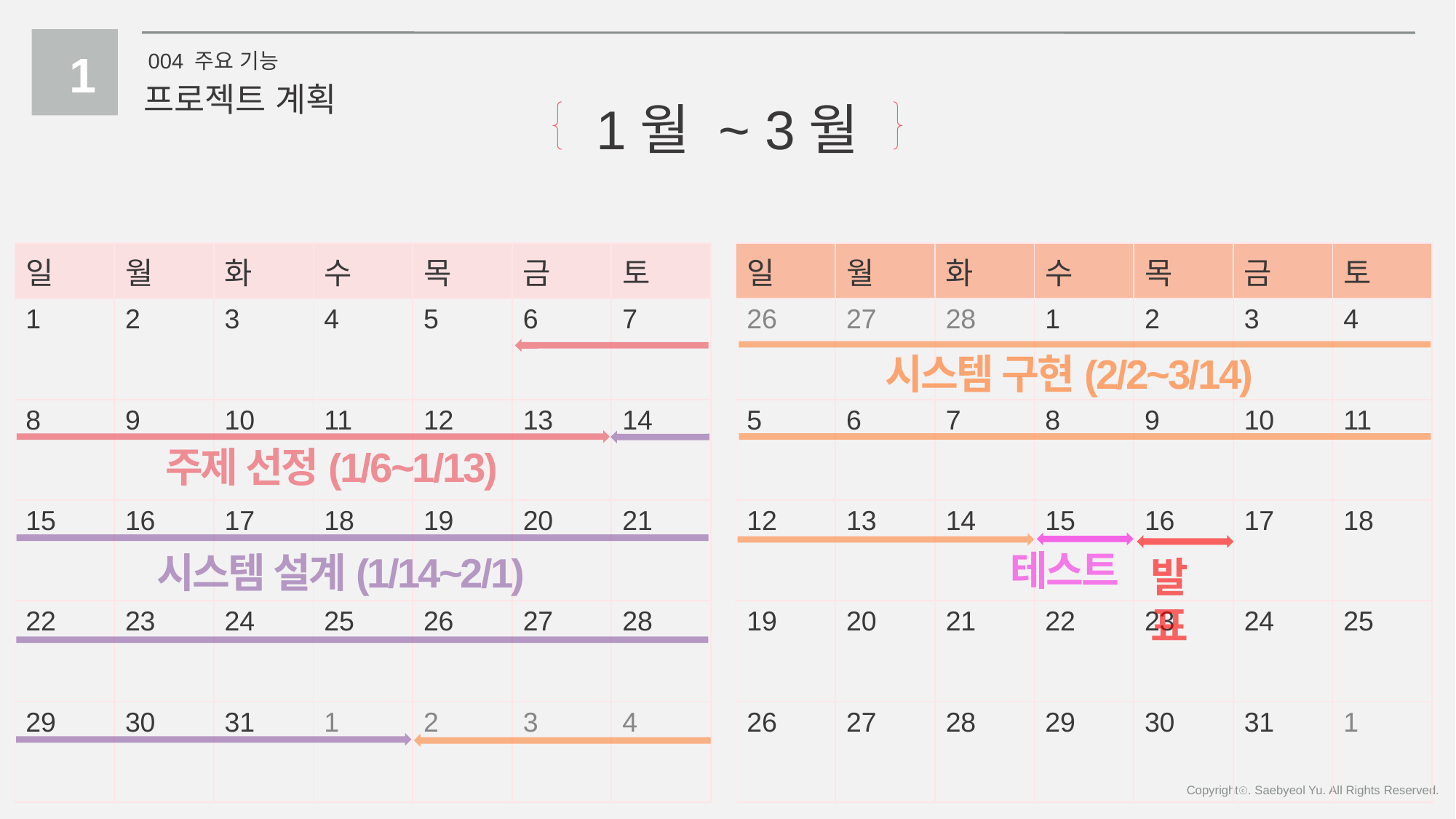

1
004 주요 기능
프로젝트 계획
1월 ~ 3월
| 일 | 월 | 화 | 수 | 목 | 금 | 토 |
| --- | --- | --- | --- | --- | --- | --- |
| 1 | 2 | 3 | 4 | 5 | 6 | 7 |
| 8 | 9 | 10 | 11 | 12 | 13 | 14 |
| 15 | 16 | 17 | 18 | 19 | 20 | 21 |
| 22 | 23 | 24 | 25 | 26 | 27 | 28 |
| 29 | 30 | 31 | 1 | 2 | 3 | 4 |
| 일 | 월 | 화 | 수 | 목 | 금 | 토 |
| --- | --- | --- | --- | --- | --- | --- |
| 26 | 27 | 28 | 1 | 2 | 3 | 4 |
| 5 | 6 | 7 | 8 | 9 | 10 | 11 |
| 12 | 13 | 14 | 15 | 16 | 17 | 18 |
| 19 | 20 | 21 | 22 | 23 | 24 | 25 |
| 26 | 27 | 28 | 29 | 30 | 31 | 1 |

시스템 구현(2/2~3/14)

주제 선정(1/6~1/13)

테스트
시스템 설계(1/14~2/1)
발표